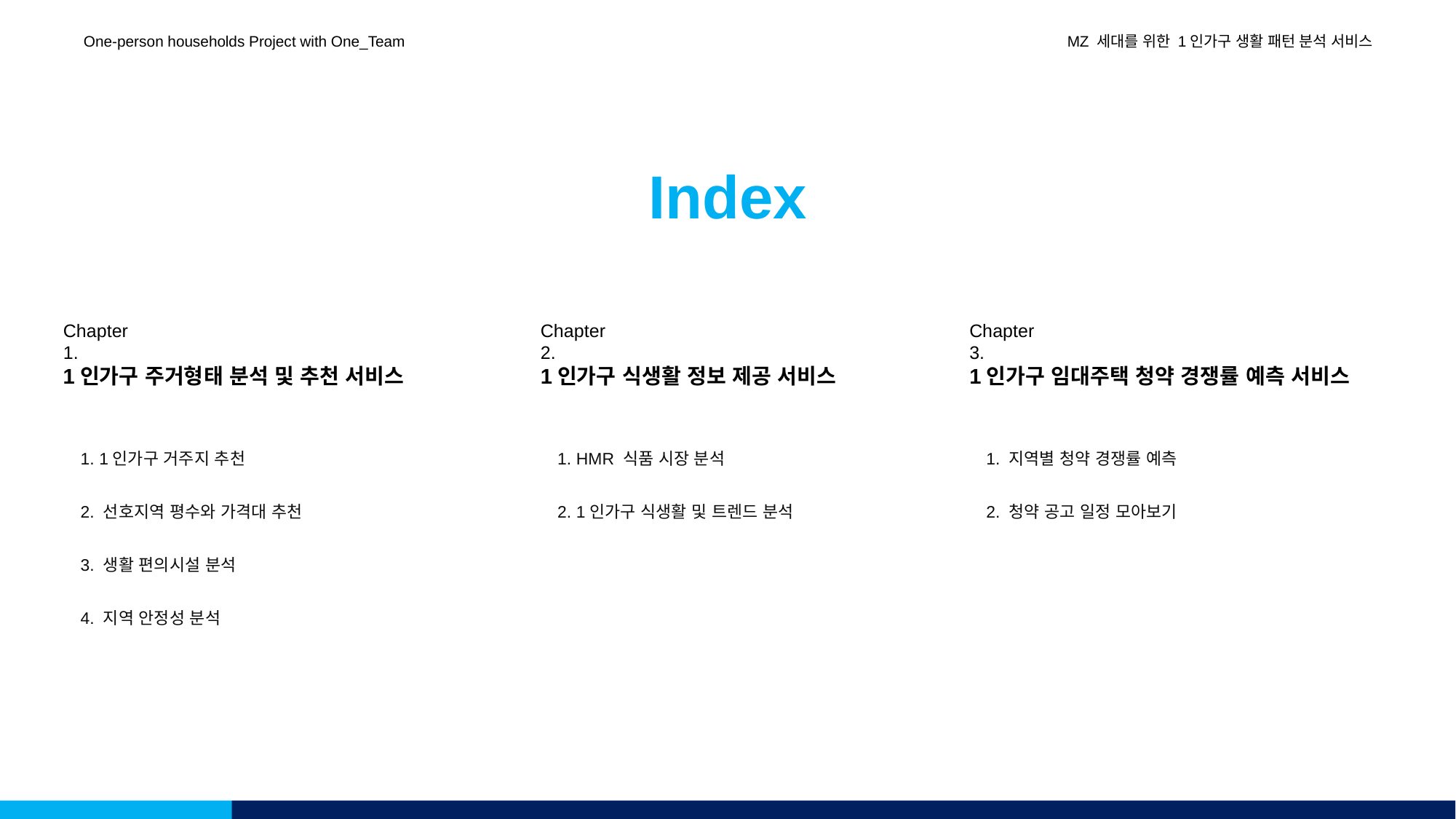

One-person households Project with One_Team
MZ 세대를 위한 1인가구 생활 패턴 분석 서비스
Index
Chapter 1.
1인가구 주거형태 분석 및 추천 서비스
1. 1인가구 거주지 추천
2. 선호지역 평수와 가격대 추천
3. 생활 편의시설 분석
4. 지역 안정성 분석
Chapter 2.
1인가구 식생활 정보 제공 서비스
1. HMR 식품 시장 분석
2. 1인가구 식생활 및 트렌드 분석
Chapter 3.
1인가구 임대주택 청약 경쟁률 예측 서비스
1. 지역별 청약 경쟁률 예측
2. 청약 공고 일정 모아보기